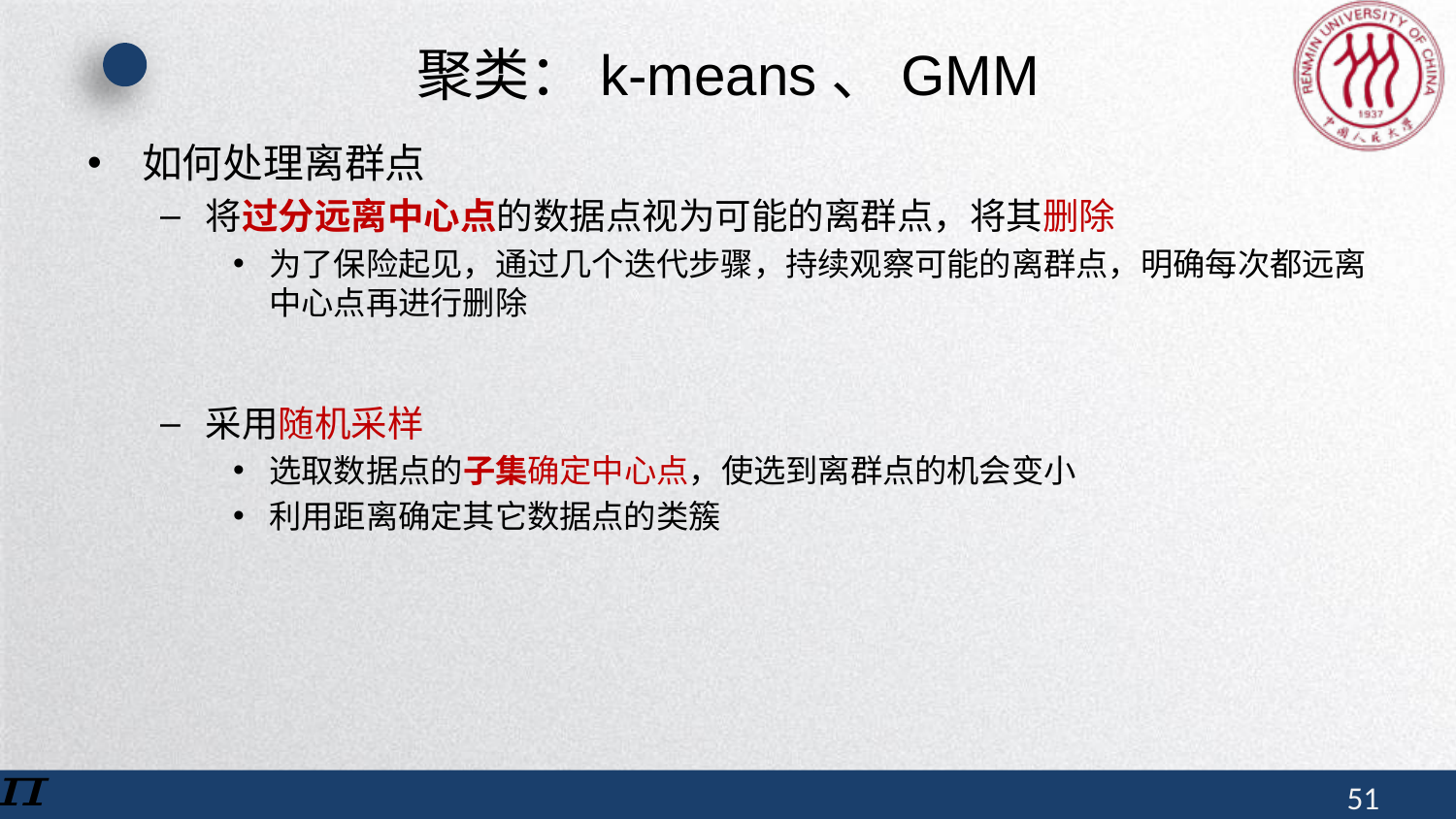

# 聚类：k-means、GMM
如何处理离群点
将过分远离中心点的数据点视为可能的离群点，将其删除
为了保险起见，通过几个迭代步骤，持续观察可能的离群点，明确每次都远离中心点再进行删除

采用随机采样
选取数据点的子集确定中心点，使选到离群点的机会变小
利用距离确定其它数据点的类簇